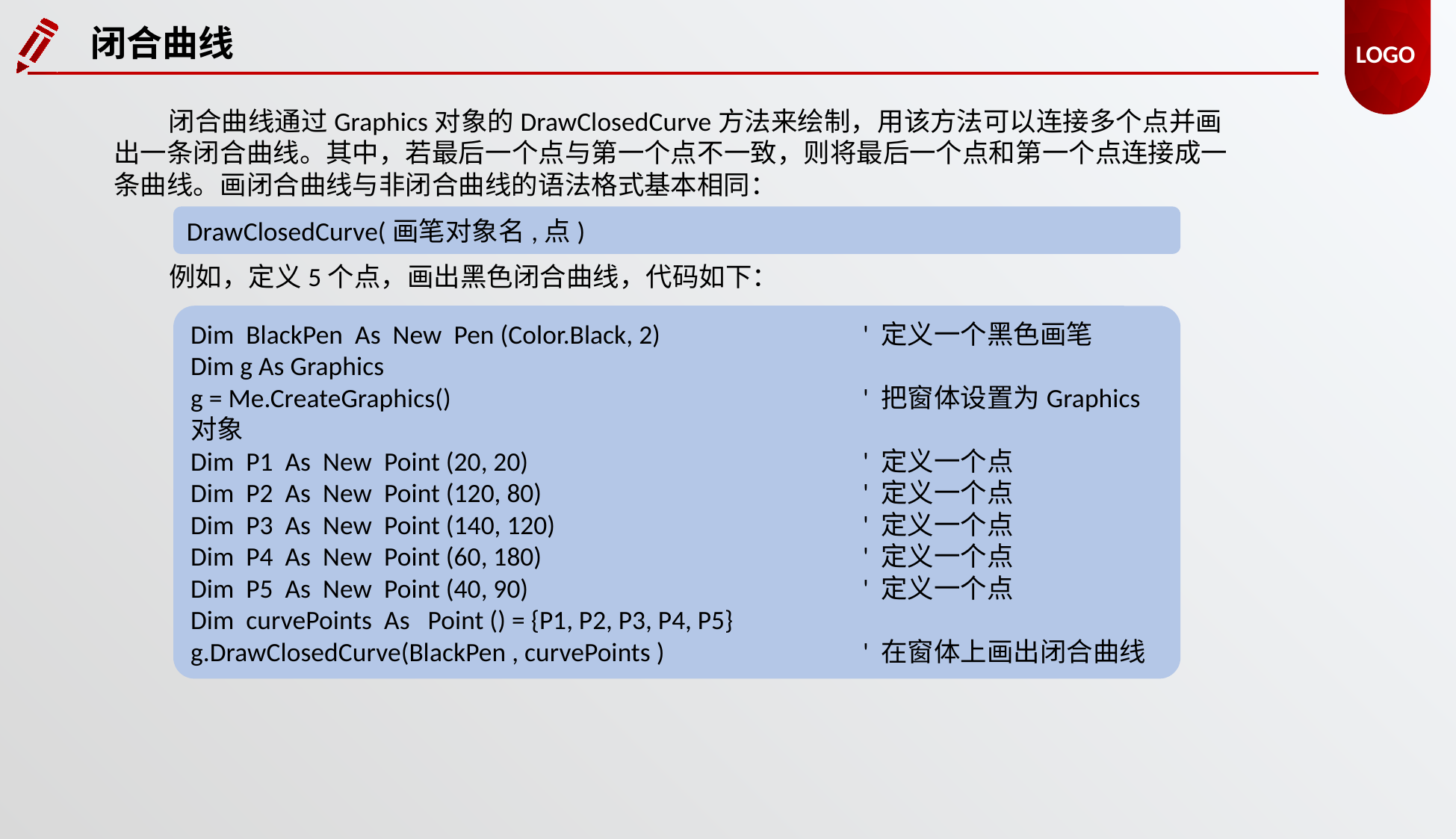

闭合曲线
闭合曲线通过Graphics对象的DrawClosedCurve方法来绘制，用该方法可以连接多个点并画出一条闭合曲线。其中，若最后一个点与第一个点不一致，则将最后一个点和第一个点连接成一条曲线。画闭合曲线与非闭合曲线的语法格式基本相同：
DrawClosedCurve(画笔对象名,点)
例如，定义5个点，画出黑色闭合曲线，代码如下：
Dim  BlackPen  As  New  Pen (Color.Black, 2)		' 定义一个黑色画笔
Dim g As Graphics
g = Me.CreateGraphics()				' 把窗体设置为Graphics对象
Dim  P1  As  New  Point (20, 20)			' 定义一个点
Dim  P2  As  New  Point (120, 80)			' 定义一个点
Dim  P3  As  New  Point (140, 120)			' 定义一个点
Dim  P4  As  New  Point (60, 180)			' 定义一个点
Dim  P5  As  New  Point (40, 90)			' 定义一个点
Dim  curvePoints  As   Point () = {P1, P2, P3, P4, P5}
g.DrawClosedCurve(BlackPen , curvePoints )		' 在窗体上画出闭合曲线